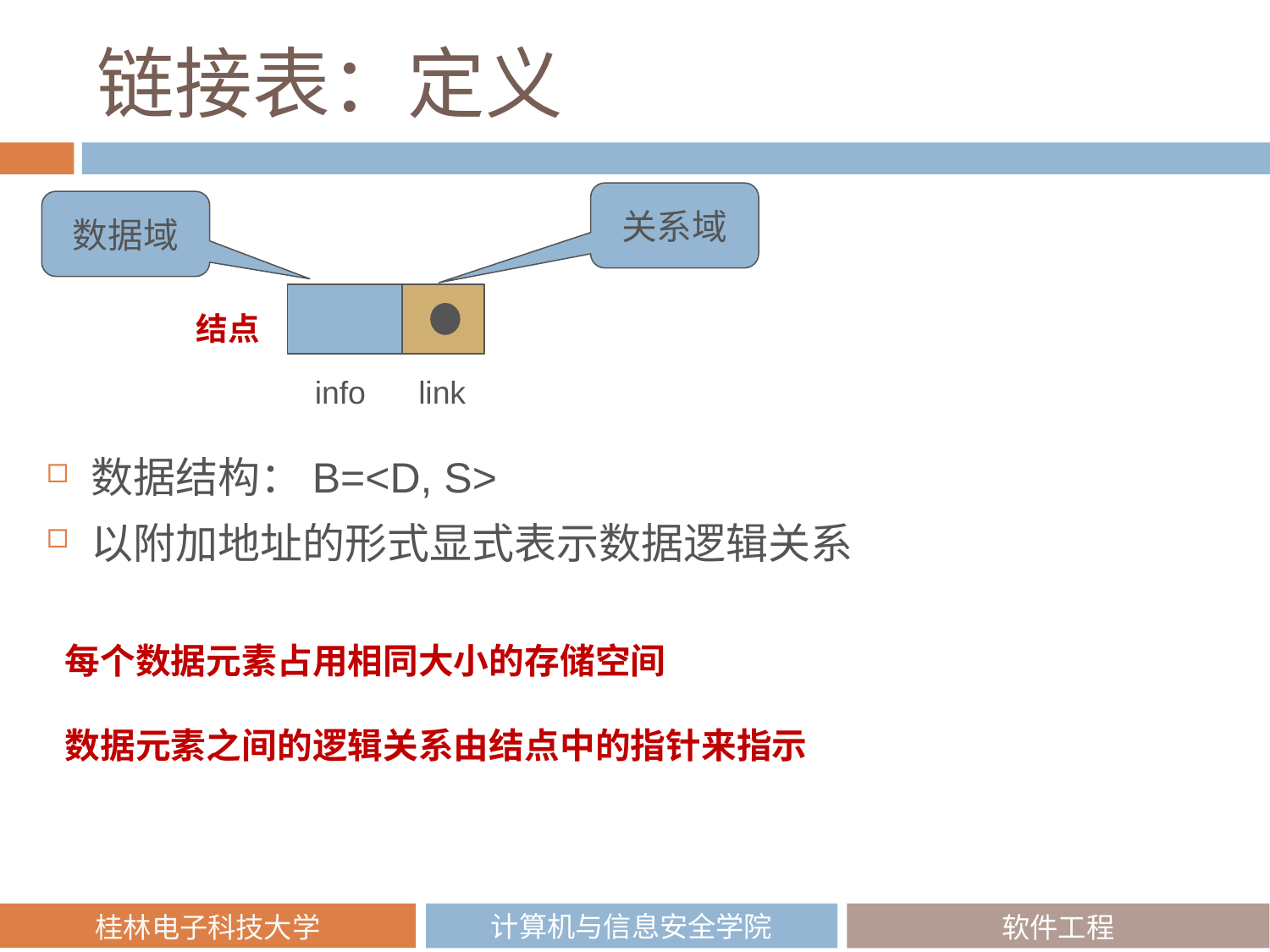

# 链接表：定义
关系域
数据域

结点

info
link
数据结构：B=<D, S>
以附加地址的形式显式表示数据逻辑关系
每个数据元素占用相同大小的存储空间

数据元素之间的逻辑关系由结点中的指针来指示